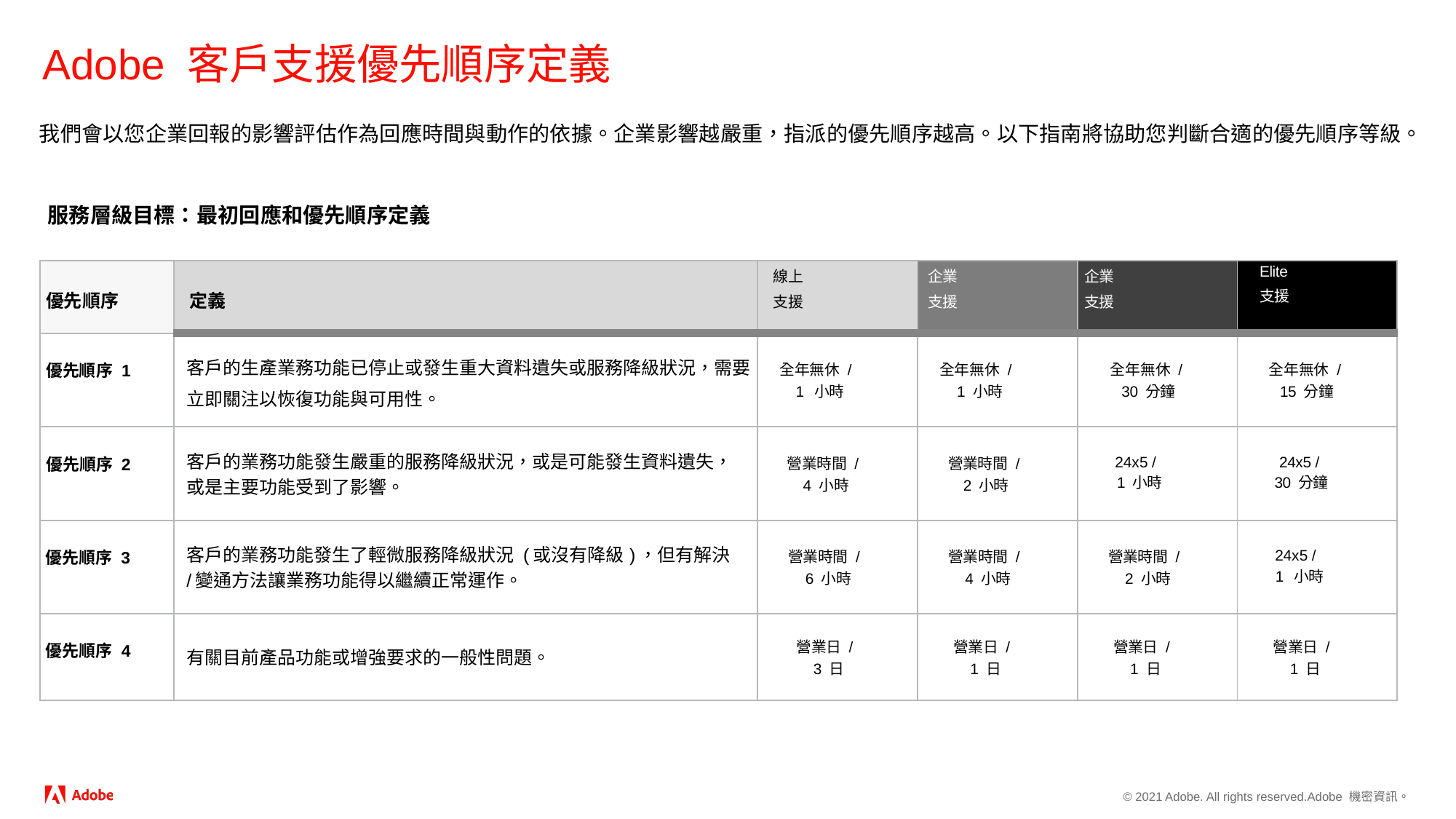

# Adobe 客戶支援優先順序定義
我們會以您企業回報的影響評估作為回應時間與動作的依據。企業影響越嚴重，指派的優先順序越高。以下指南將協助您判斷合適的優先順序等級。

服務層級目標：最初回應和優先順序定義

| 優先順序 | 定義 | 線上 支援 | 企業 支援 | 企業 支援 | Elite 支援 |
| --- | --- | --- | --- | --- | --- |
| 優先順序 1 | 客戶的生產業務功能已停止或發生重大資料遺失或服務降級狀況，需要立即關注以恢復功能與可用性。 | 全年無休 / 1 小時 | 全年無休 / 1 小時 | 全年無休 / 30 分鐘 | 全年無休 / 15 分鐘 |
| 優先順序 2 | 客戶的業務功能發生嚴重的服務降級狀況，或是可能發生資料遺失，或是主要功能受到了影響。 | 營業時間 / 4 小時 | 營業時間 / 2 小時 | 24x5 / 1 小時 | 24x5 / 30 分鐘 |
| 優先順序 3 | 客戶的業務功能發生了輕微服務降級狀況 (或沒有降級)，但有解決/變通方法讓業務功能得以繼續正常運作。 | 營業時間 / 6 小時 | 營業時間 / 4 小時 | 營業時間 / 2 小時 | 24x5 / 1 小時 |
| 優先順序 4 | 有關目前產品功能或增強要求的一般性問題。 | 營業日 / 3 日 | 營業日 / 1 日 | 營業日 / 1 日 | 營業日 / 1 日 |